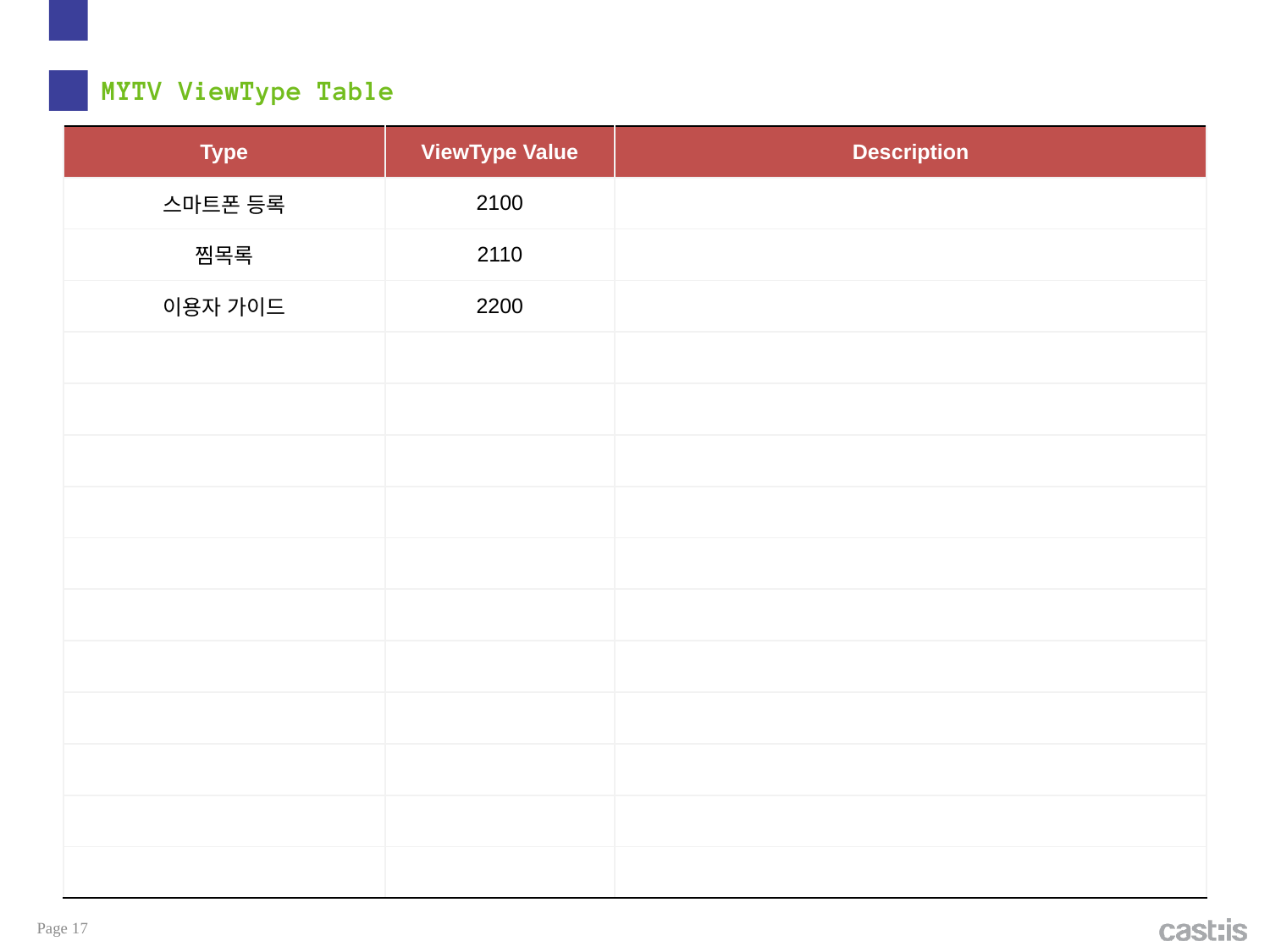

# MYTV ViewType Table
| Type | ViewType Value | Description |
| --- | --- | --- |
| 스마트폰 등록 | 2100 |  |
| 찜목록 | 2110 |  |
| 이용자 가이드 | 2200 |  |
|  |  |  |
|  |  |  |
|  |  |  |
|  |  |  |
|  |  |  |
|  |  |  |
|  |  |  |
|  |  |  |
|  |  |  |
|  |  |  |
|  |  |  |
Page 17